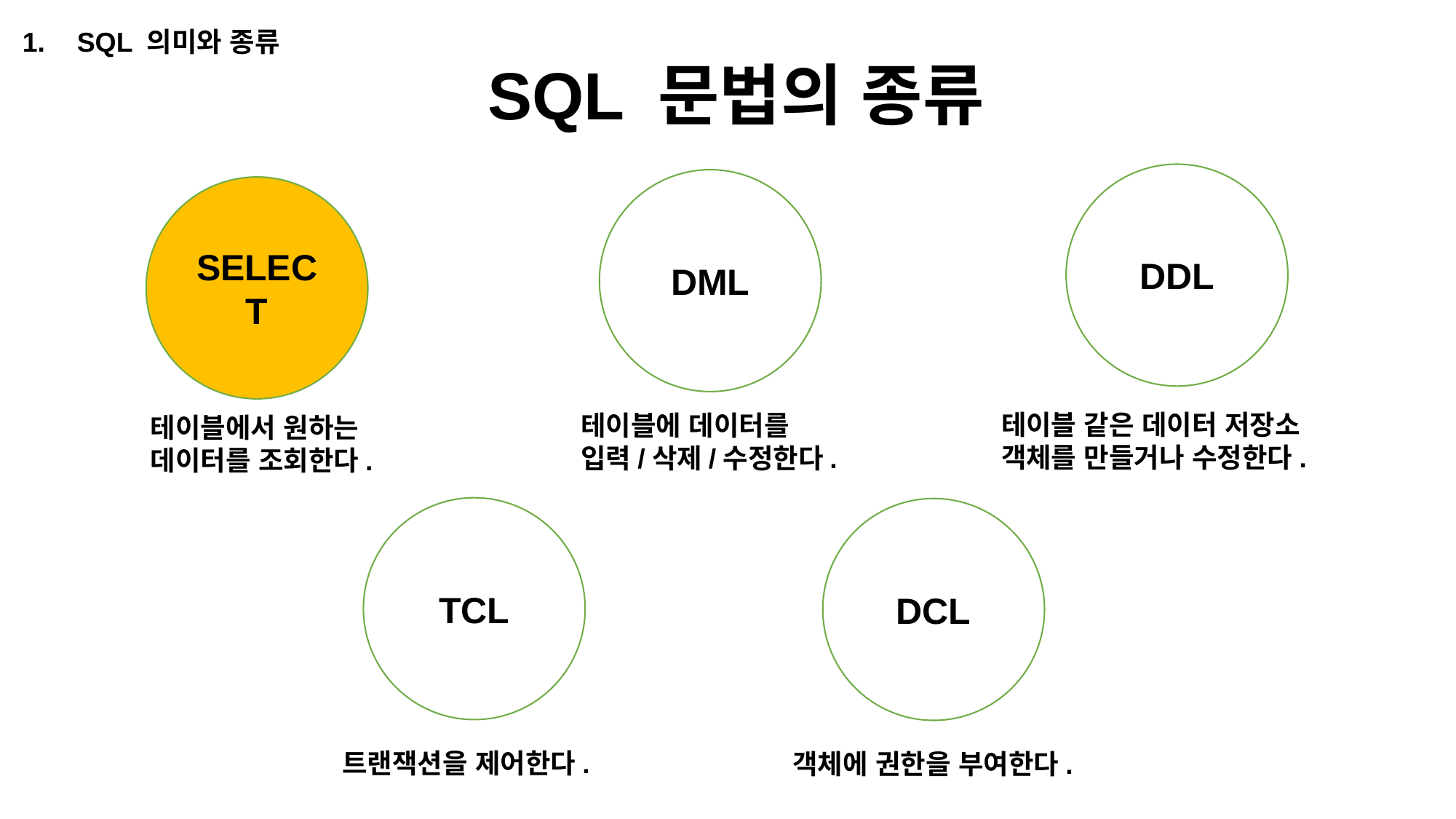

SQL 의미와 종류
 SQL 문법의 종류
DDL
DML
SELECT
테이블 같은 데이터 저장소
객체를 만들거나 수정한다.
테이블에 데이터를
입력/삭제/수정한다.
테이블에서 원하는
데이터를 조회한다.
TCL
DCL
트랜잭션을 제어한다.
객체에 권한을 부여한다.